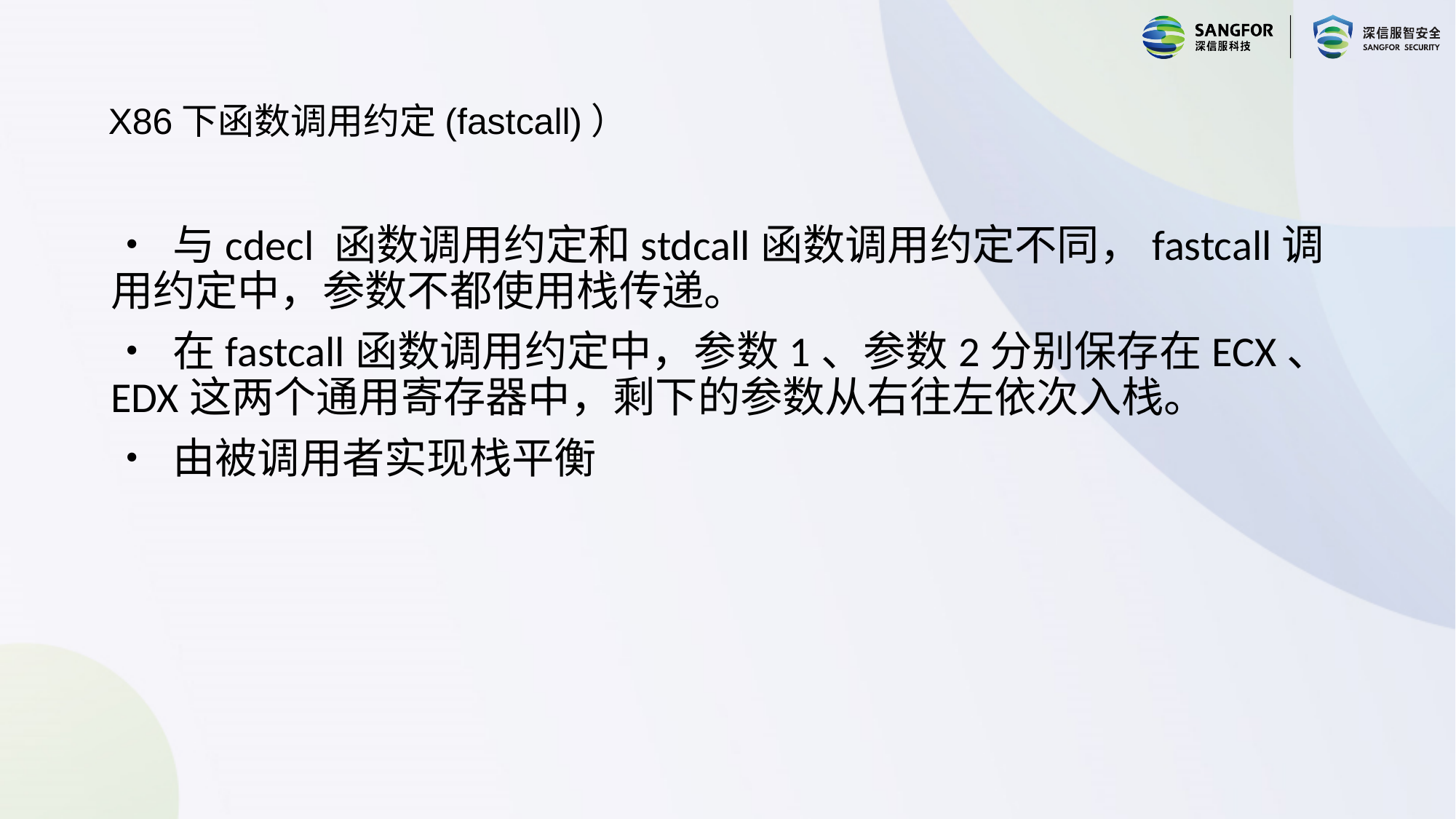

# X86下函数调用约定(fastcall)）
• 与cdecl 函数调用约定和stdcall函数调用约定不同，fastcall调用约定中，参数不都使用栈传递。
• 在fastcall函数调用约定中，参数1、参数2分别保存在ECX、EDX这两个通用寄存器中，剩下的参数从右往左依次入栈。
• 由被调用者实现栈平衡